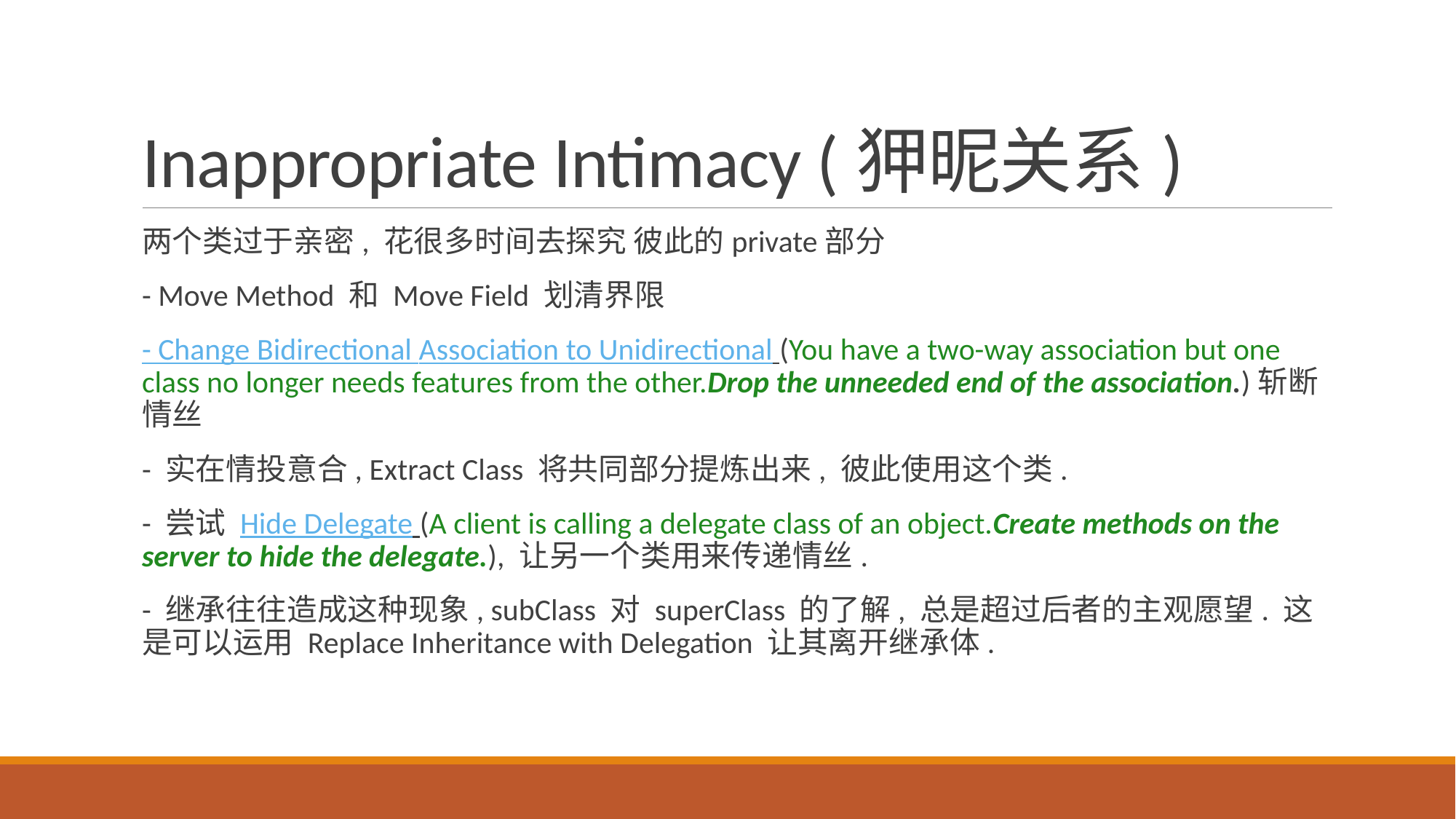

# Inappropriate Intimacy (狎昵关系)
两个类过于亲密, 花很多时间去探究 彼此的private部分
- Move Method 和 Move Field 划清界限
- Change Bidirectional Association to Unidirectional (You have a two-way association but one class no longer needs features from the other.Drop the unneeded end of the association.)斩断情丝
- 实在情投意合, Extract Class 将共同部分提炼出来, 彼此使用这个类.
- 尝试 Hide Delegate (A client is calling a delegate class of an object.Create methods on the server to hide the delegate.), 让另一个类用来传递情丝.
- 继承往往造成这种现象, subClass 对 superClass 的了解, 总是超过后者的主观愿望. 这是可以运用 Replace Inheritance with Delegation 让其离开继承体.